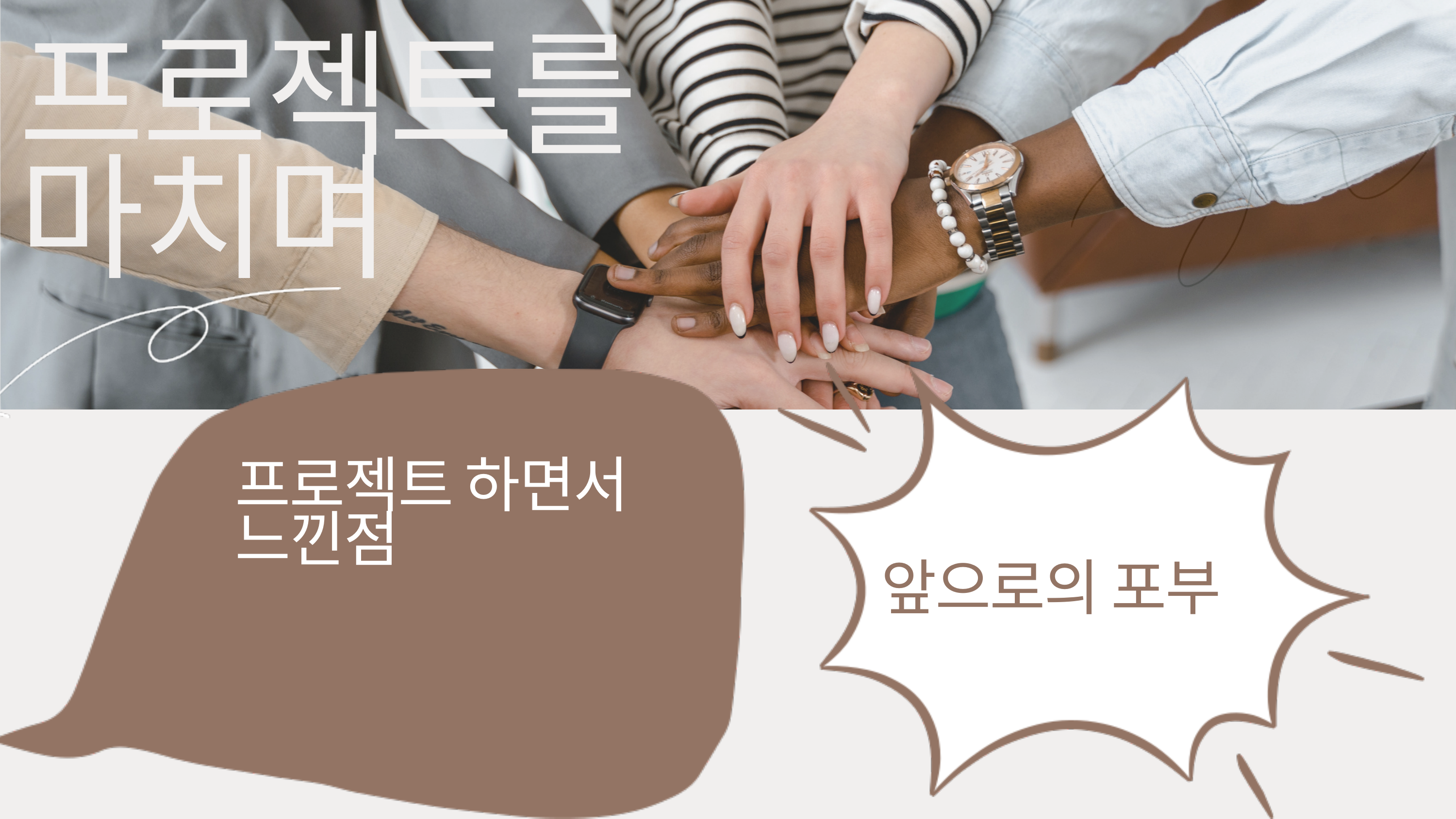

프로젝트를
마치며

프로젝트 하면서
느낀점
앞으로의 포부